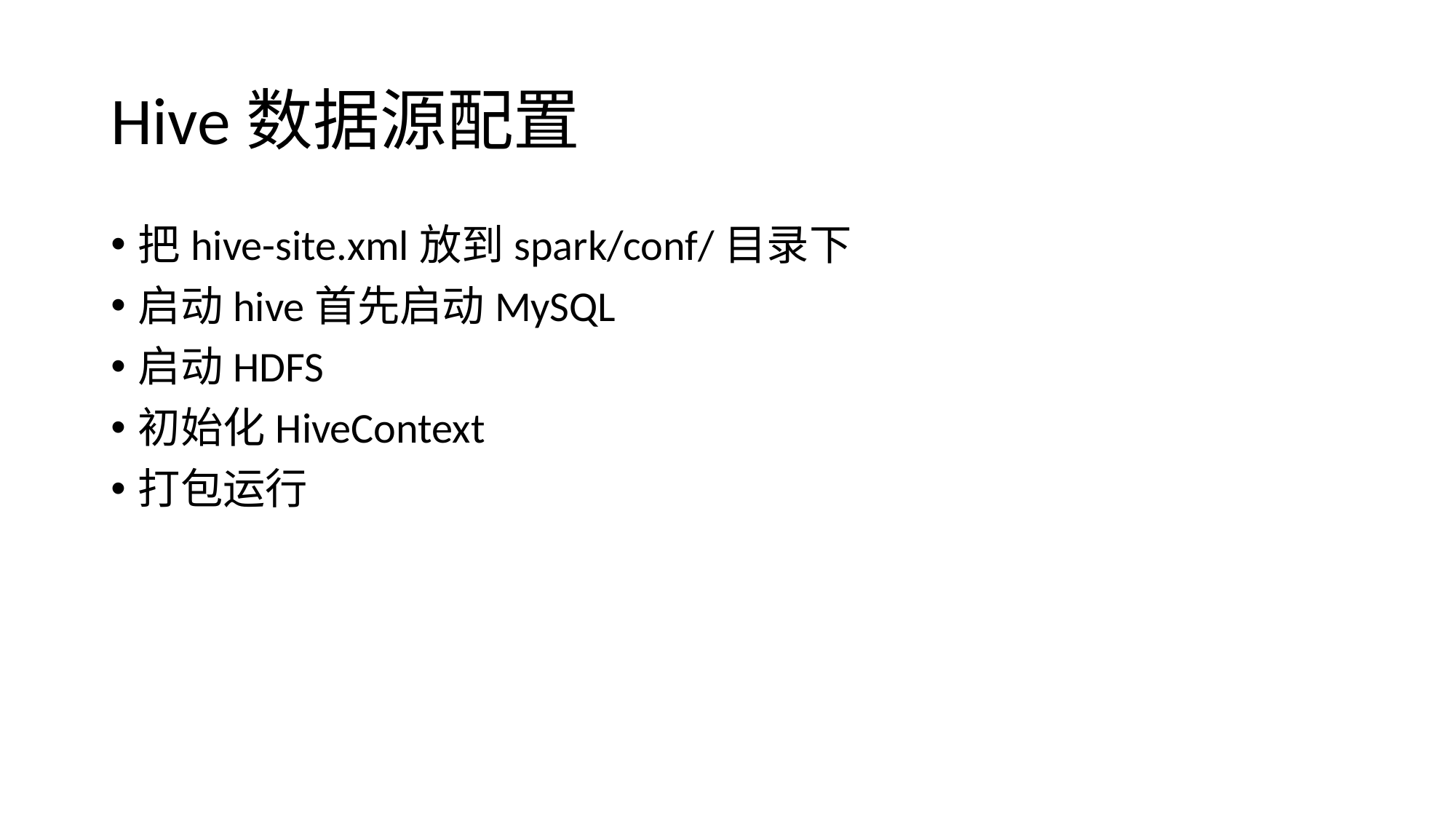

# Hive数据源配置
把hive-site.xml放到spark/conf/目录下
启动hive首先启动MySQL
启动HDFS
初始化HiveContext
打包运行